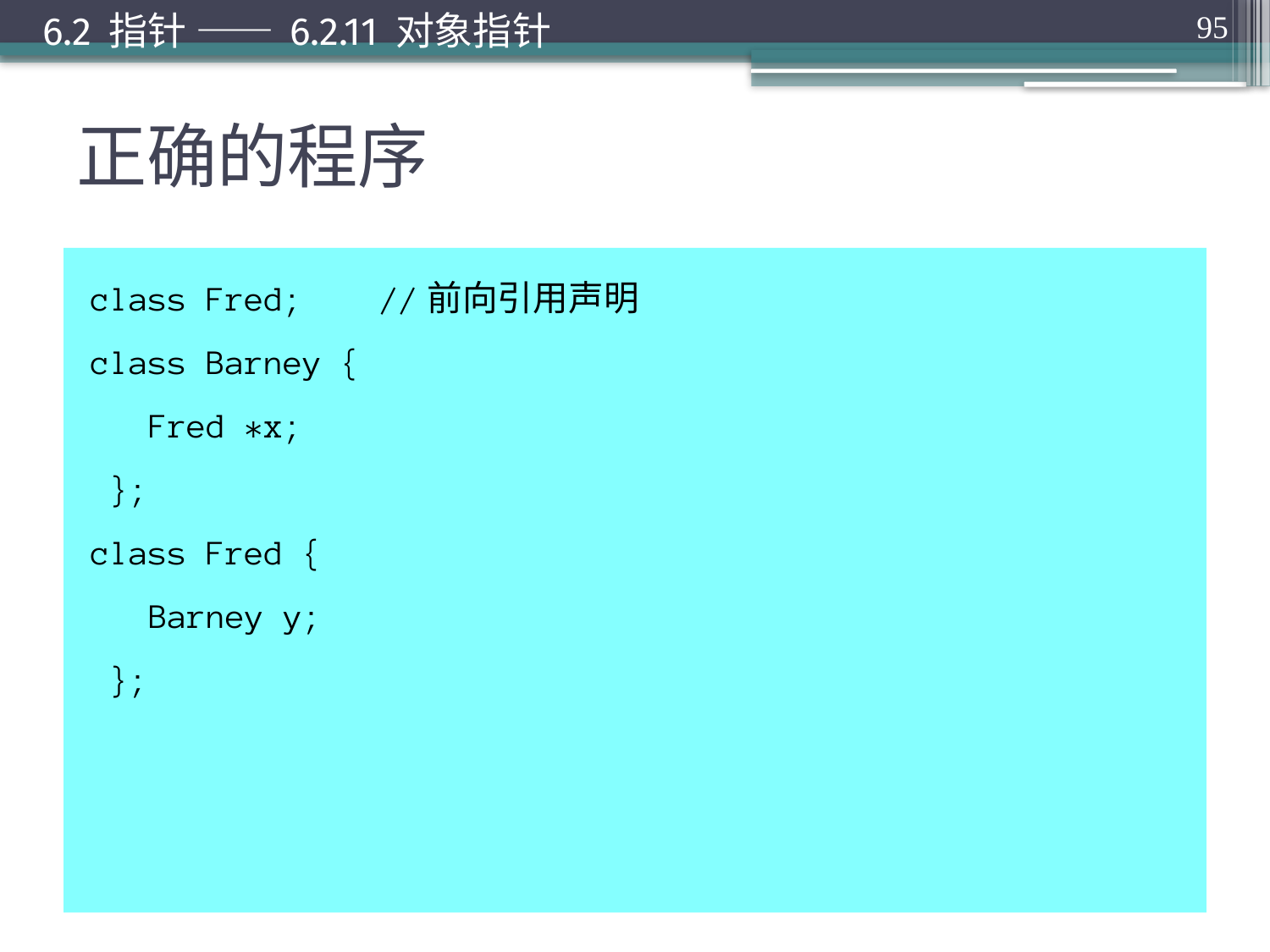

6.2 指针 —— 6.2.11 对象指针
95
# 正确的程序
class Fred;	//前向引用声明
class Barney {
   Fred *x;
 };
class Fred {
   Barney y;
 };